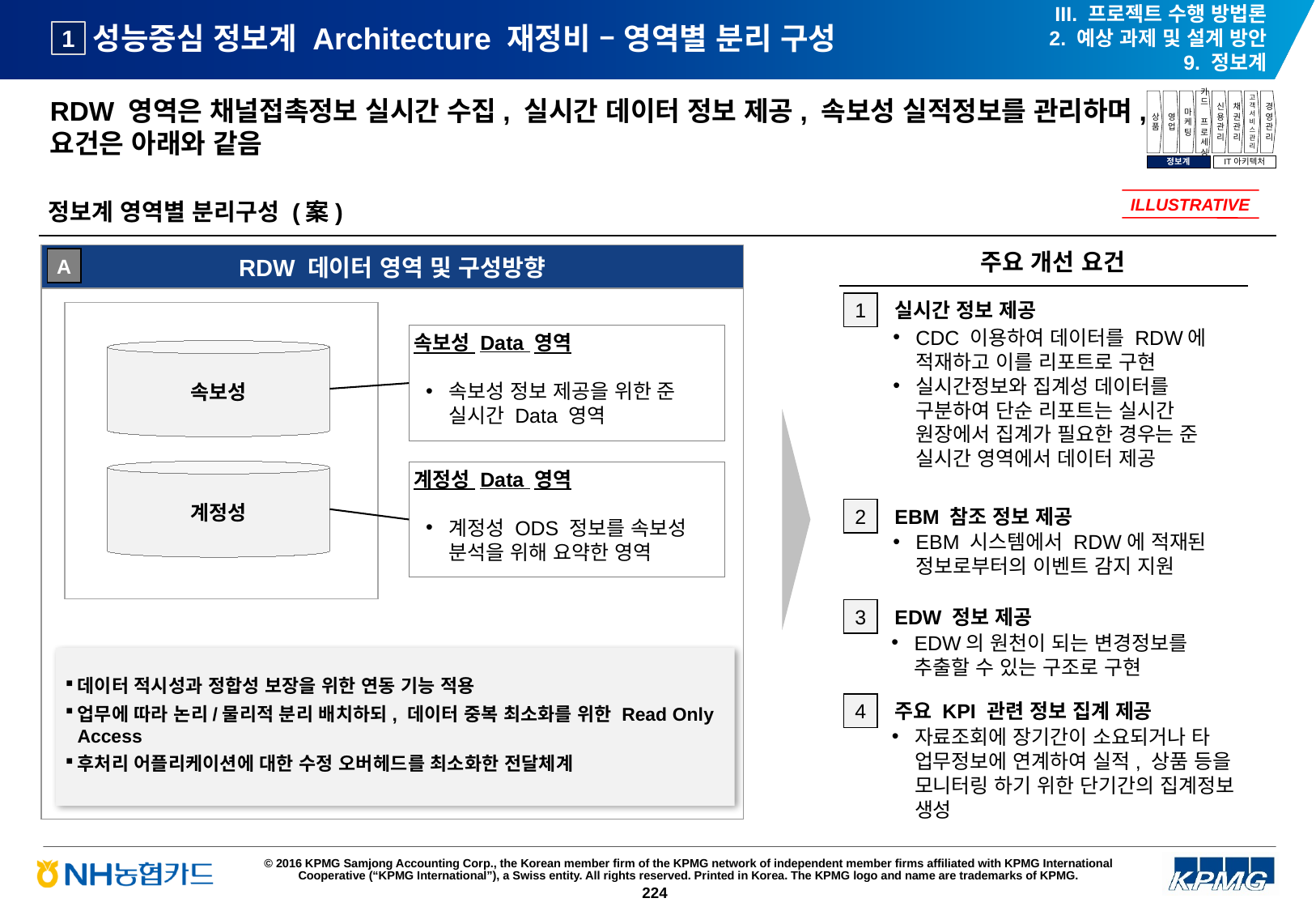

III. 프로젝트 수행 방법론
2. 예상 과제 및 설계 방안
9. 정보계
# 성능중심 정보계 Architecture 재정비 – 영역별 분리 구성
1
RDW 영역은 채널접촉정보 실시간 수집, 실시간 데이터 정보 제공, 속보성 실적정보를 관리하며, 요건은 아래와 같음
상품
영업
마케팅
카드
프로세싱
신용관리
채권관리
고객서비스관리
경영관리
정보계
IT아키텍처
정보계 영역별 분리구성 (案)
ILLUSTRATIVE
주요 개선 요건

RDW 데이터 영역 및 구성방향
A
실시간 정보 제공
1

속보성 Data 영역

속보성 정보 제공을 위한 준 실시간 Data 영역
속보성
CDC 이용하여 데이터를 RDW에 적재하고 이를 리포트로 구현
실시간정보와 집계성 데이터를 구분하여 단순 리포트는 실시간 원장에서 집계가 필요한 경우는 준 실시간 영역에서 데이터 제공
계정성
계정성 Data 영역

계정성 ODS 정보를 속보성 분석을 위해 요약한 영역
2
EBM 참조 정보 제공

EBM 시스템에서 RDW에 적재된 정보로부터의 이벤트 감지 지원
3
EDW 정보 제공
EDW의 원천이 되는 변경정보를 추출할 수 있는 구조로 구현
데이터 적시성과 정합성 보장을 위한 연동 기능 적용
업무에 따라 논리/물리적 분리 배치하되, 데이터 중복 최소화를 위한 Read Only Access
후처리 어플리케이션에 대한 수정 오버헤드를 최소화한 전달체계
4
주요 KPI 관련 정보 집계 제공
자료조회에 장기간이 소요되거나 타 업무정보에 연계하여 실적, 상품 등을 모니터링 하기 위한 단기간의 집계정보 생성